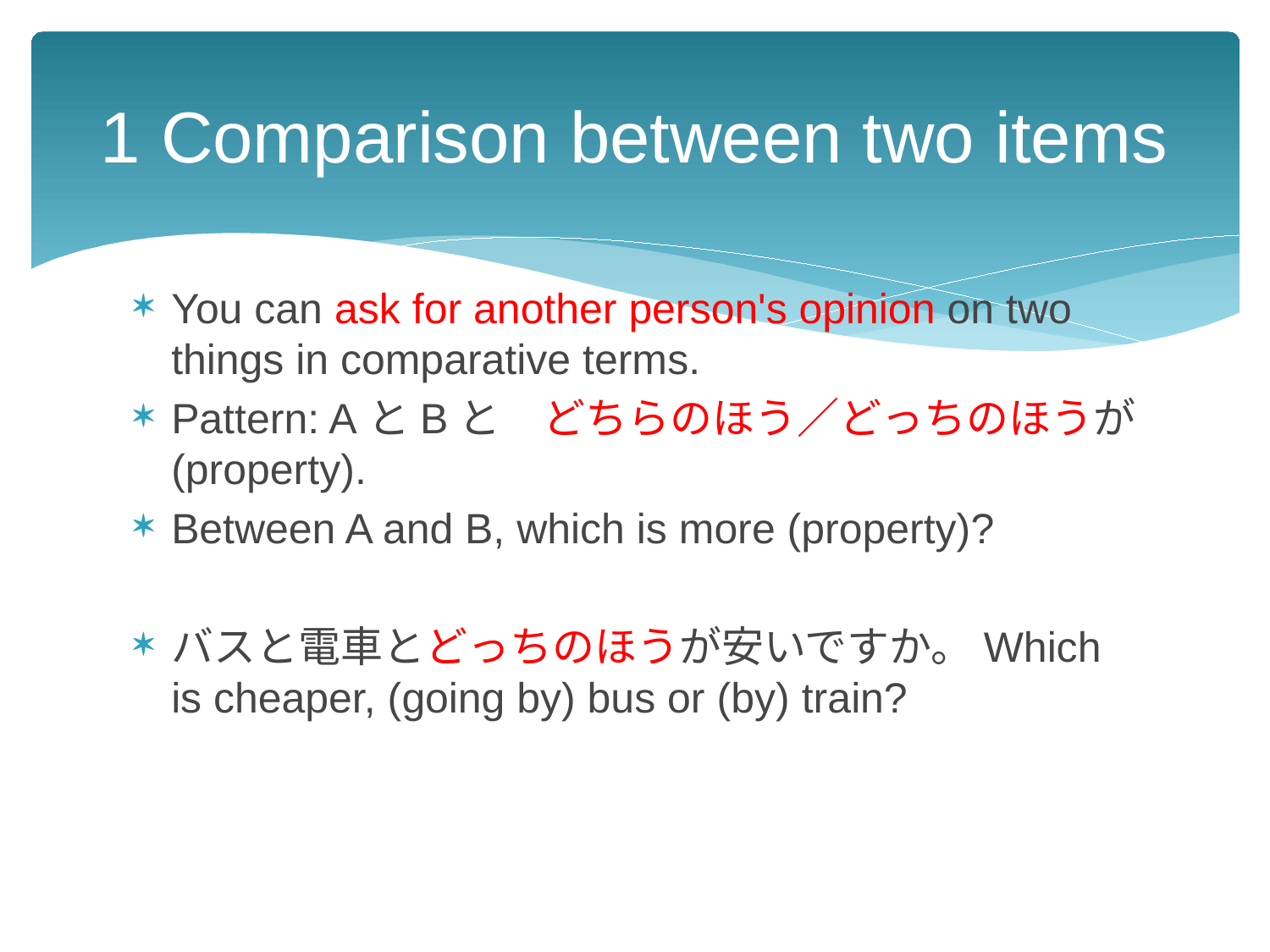

# 1 Comparison between two items
You can ask for another person's opinion on two things in comparative terms.
Pattern: AとBと　どちらのほう／どっちのほうが (property).
Between A and B, which is more (property)?

バスと電車とどっちのほうが安いですか。Which is cheaper, (going by) bus or (by) train?